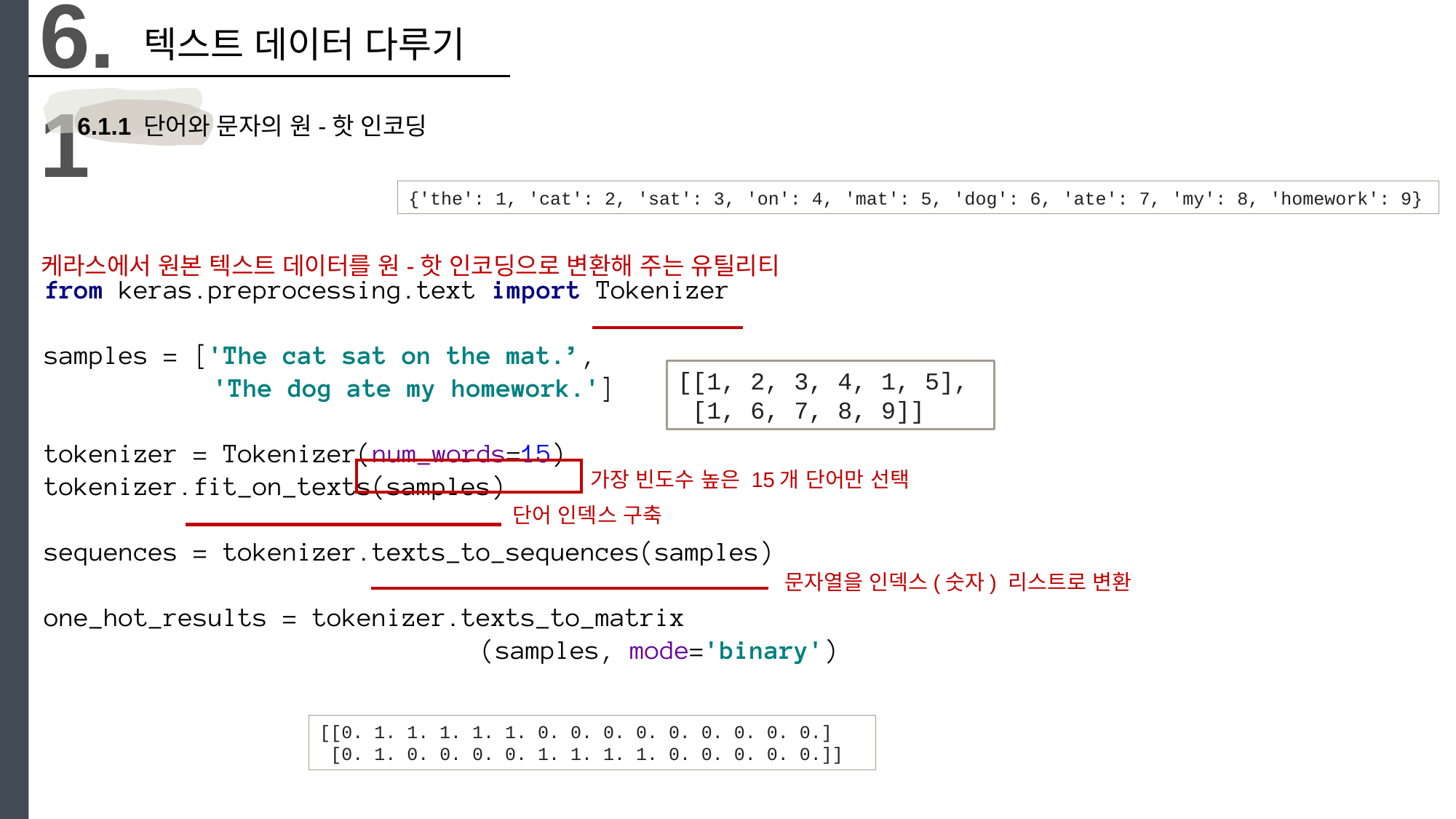

6.1
텍스트 데이터 다루기

6.1.1 단어와 문자의 원-핫 인코딩

{'the': 1, 'cat': 2, 'sat': 3, 'on': 4, 'mat': 5, 'dog': 6, 'ate': 7, 'my': 8, 'homework': 9}
케라스에서 원본 텍스트 데이터를 원-핫 인코딩으로 변환해 주는 유틸리티
from keras.preprocessing.text import Tokenizer
samples = ['The cat sat on the mat.’,
	    'The dog ate my homework.']
tokenizer = Tokenizer(num_words=15)
tokenizer.fit_on_texts(samples)
sequences = tokenizer.texts_to_sequences(samples)
one_hot_results = tokenizer.texts_to_matrix
				(samples, mode='binary')
[[1, 2, 3, 4, 1, 5],
 [1, 6, 7, 8, 9]]

가장 빈도수 높은 15개 단어만 선택
단어 인덱스 구축
문자열을 인덱스(숫자) 리스트로 변환
[[0. 1. 1. 1. 1. 1. 0. 0. 0. 0. 0. 0. 0. 0. 0.]
 [0. 1. 0. 0. 0. 0. 1. 1. 1. 1. 0. 0. 0. 0. 0.]]